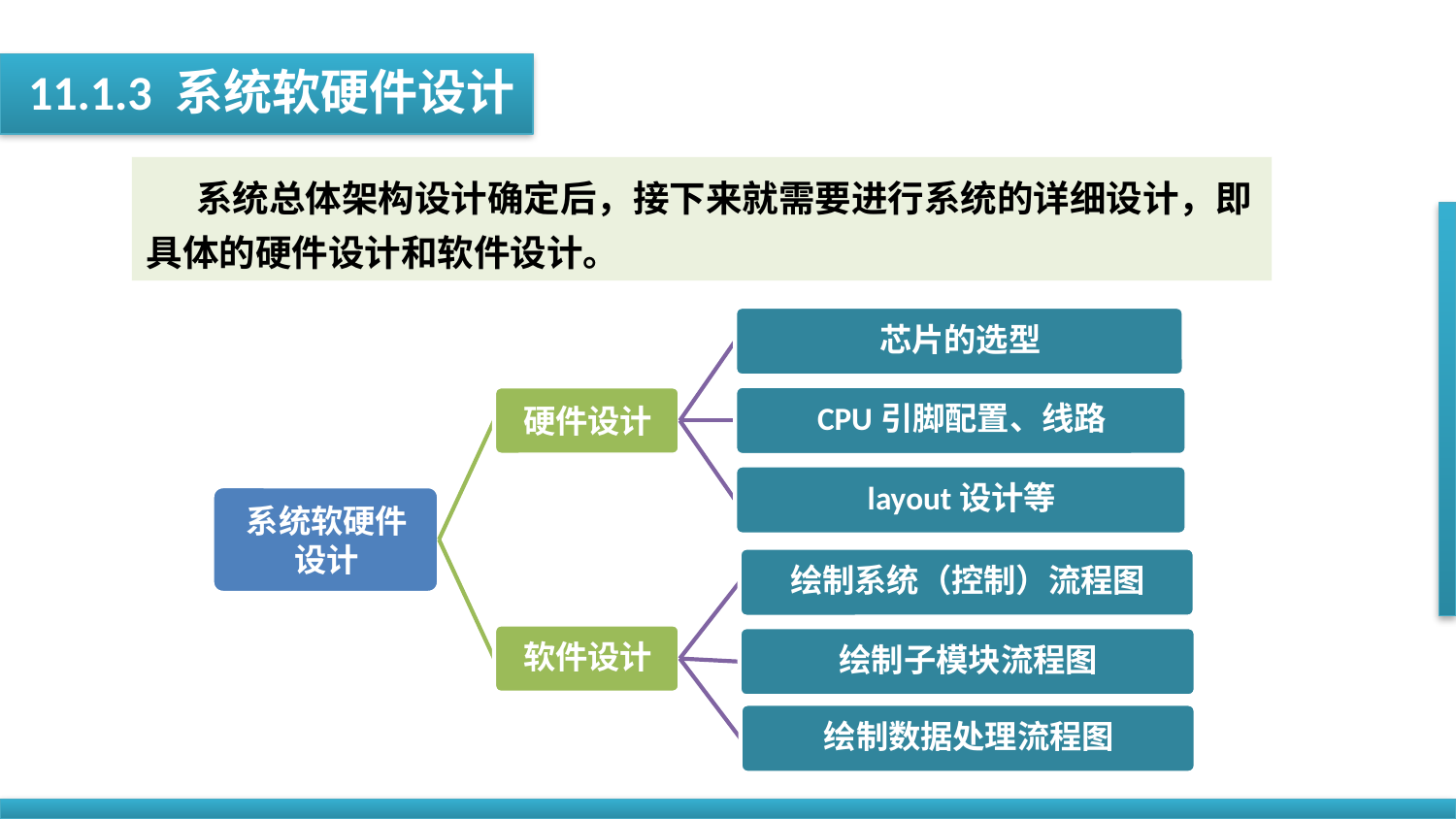

11.1.3 系统软硬件设计

     系统总体架构设计确定后，接下来就需要进行系统的详细设计，即具体的硬件设计和软件设计。
系统软硬件
设计

硬件设计

芯片的选型

CPU引脚配置、线路

layout设计等

软件设计

绘制系统（控制）流程图

绘制子模块流程图

绘制数据处理流程图